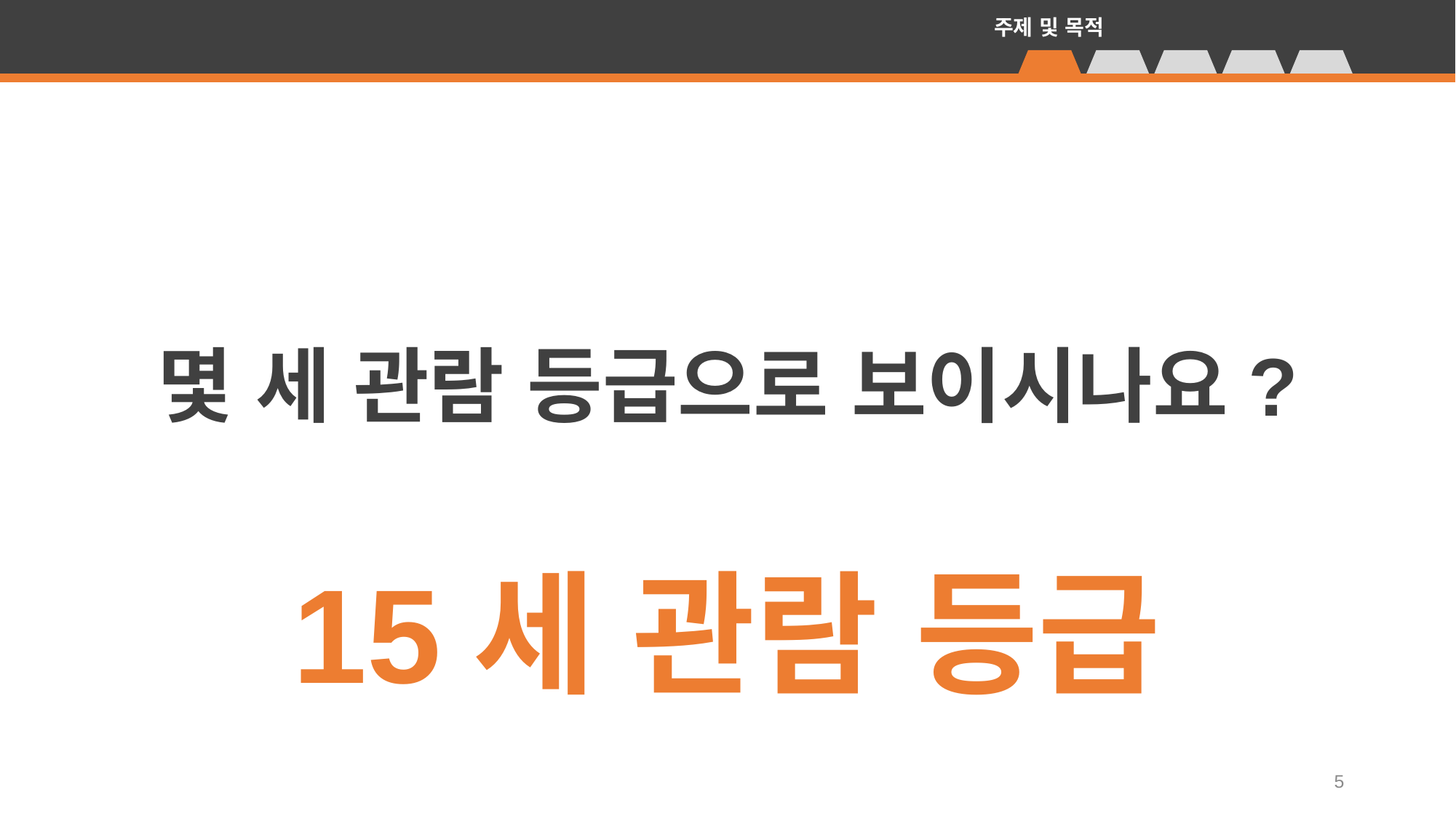

주제 및 목적

몇 세 관람 등급으로 보이시나요?
15세 관람 등급
5